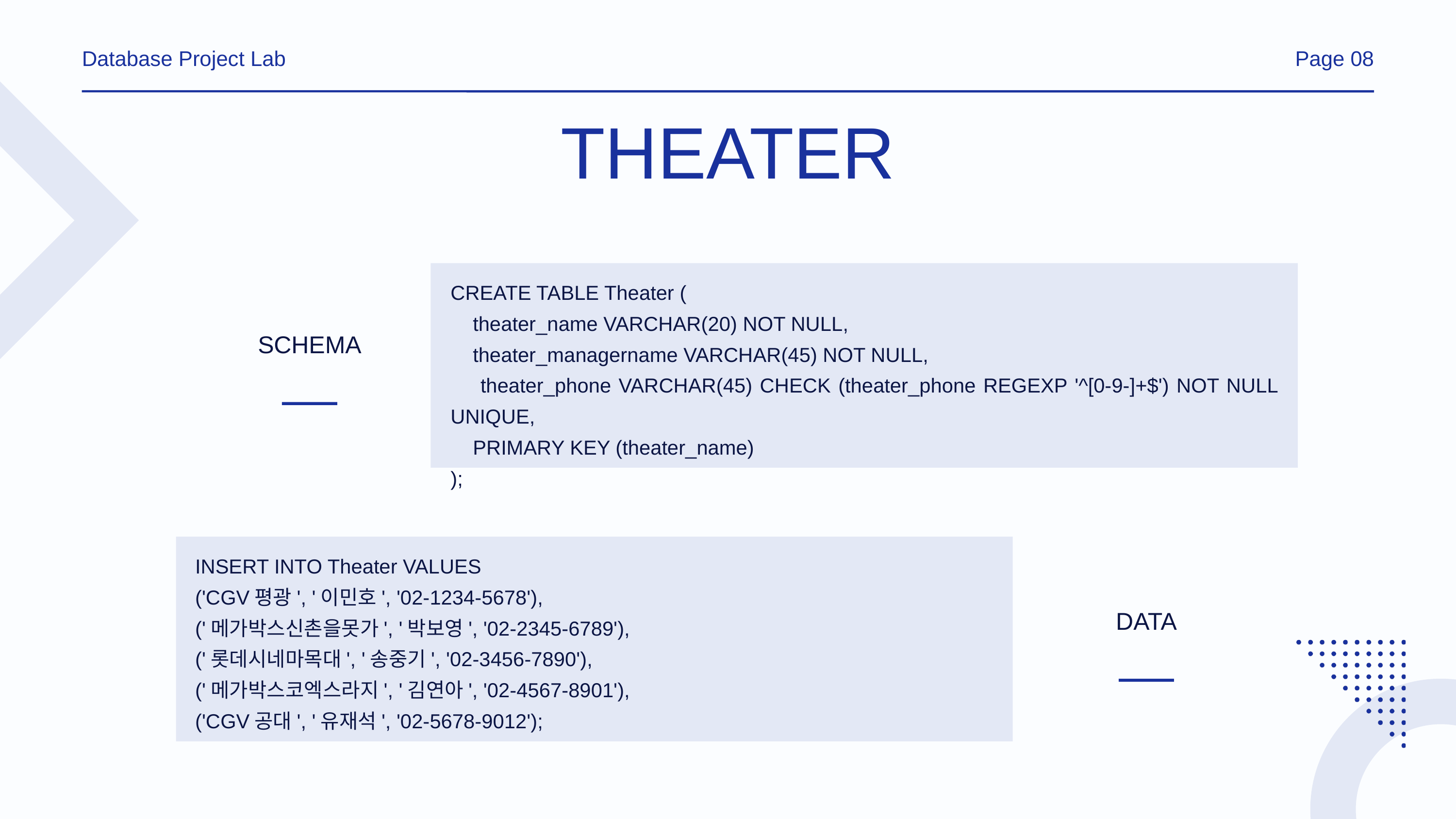

Database Project Lab
Page 08

THEATER

CREATE TABLE Theater (
    theater_name VARCHAR(20) NOT NULL,
    theater_managername VARCHAR(45) NOT NULL,
    theater_phone VARCHAR(45) CHECK (theater_phone REGEXP '^[0-9-]+$') NOT NULL UNIQUE,
    PRIMARY KEY (theater_name)
);
SCHEMA

INSERT INTO Theater VALUES
('CGV평광', '이민호', '02-1234-5678'),
('메가박스신촌을못가', '박보영', '02-2345-6789'),
('롯데시네마목대', '송중기', '02-3456-7890'),
('메가박스코엑스라지', '김연아', '02-4567-8901'),
('CGV공대', '유재석', '02-5678-9012');
DATA